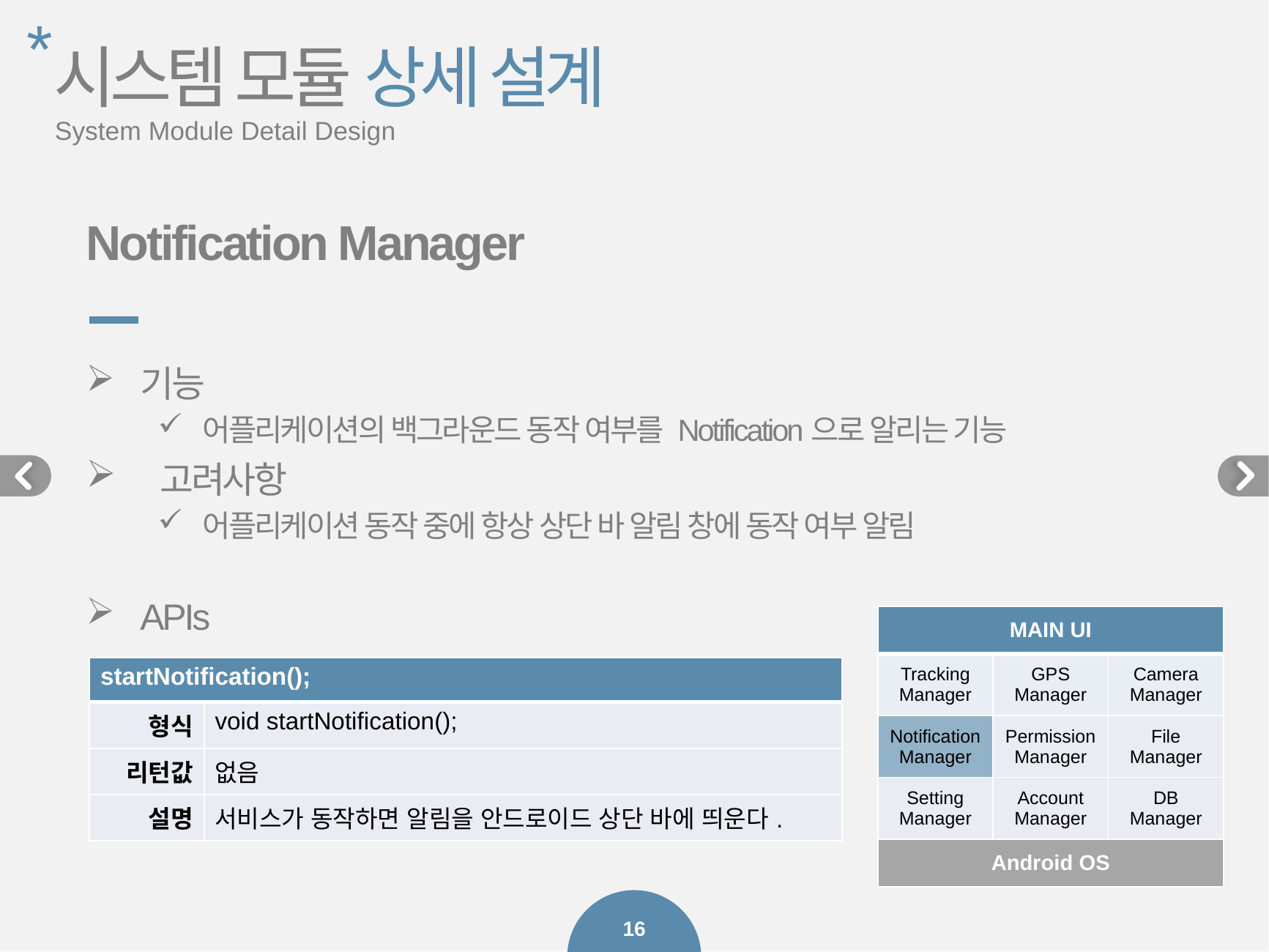

*
시스템 모듈 상세 설계
System Module Detail Design
Notification Manager
기능
어플리케이션의 백그라운드 동작 여부를 Notification으로 알리는 기능
 고려사항
어플리케이션 동작 중에 항상 상단 바 알림 창에 동작 여부 알림

APIs

| MAIN UI |  |  |
| --- | --- | --- |
| Tracking Manager | GPS Manager | Camera Manager |
| Notification Manager | Permission Manager | File Manager |
| Setting Manager | Account Manager | DB Manager |
| Android OS |  |  |
| startNotification(); |  |
| --- | --- |
| 형식 | void startNotification(); |
| 리턴값 | 없음 |
| 설명 | 서비스가 동작하면 알림을 안드로이드 상단 바에 띄운다. |